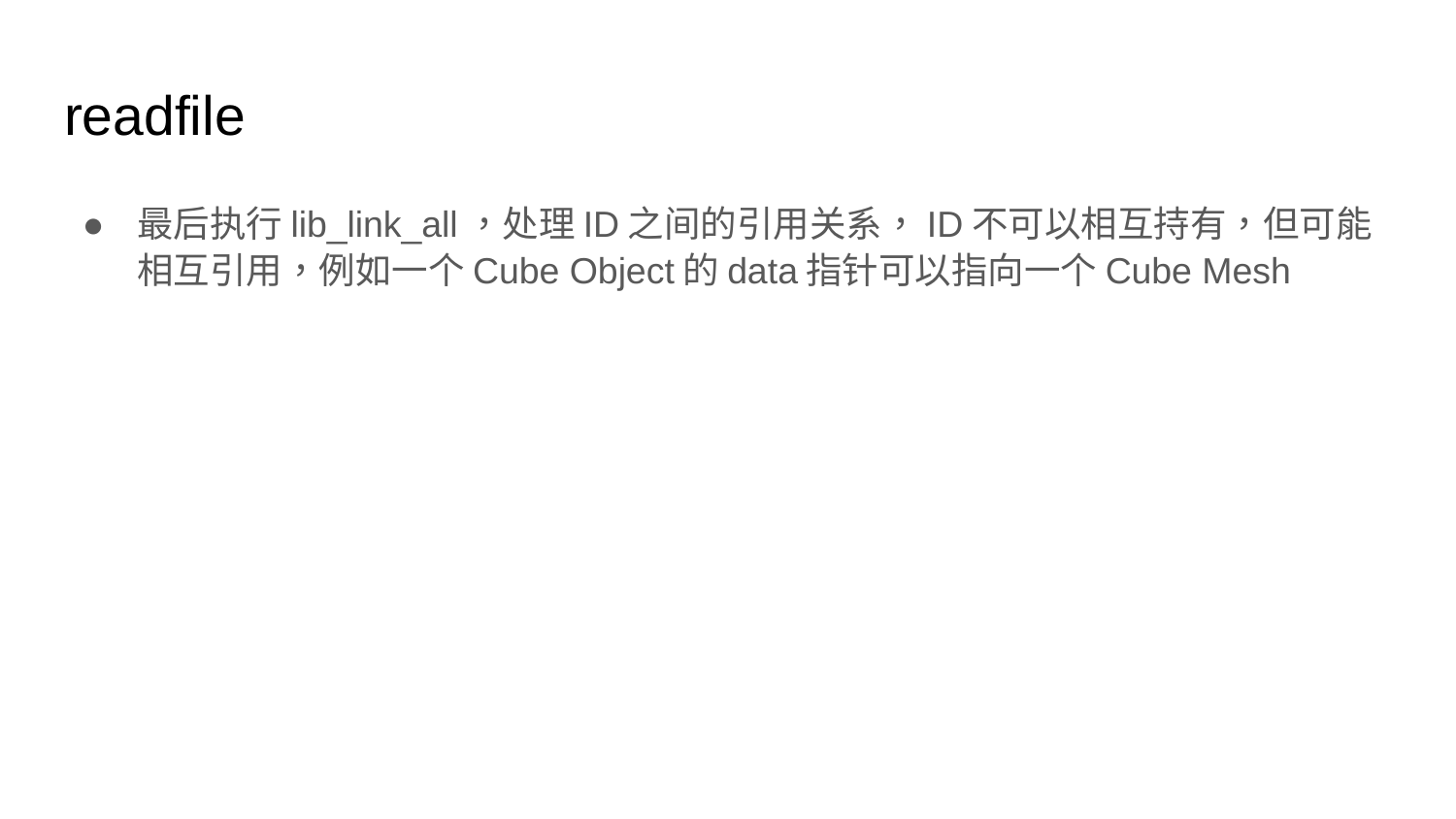

# readfile
最后执行lib_link_all，处理ID之间的引用关系，ID不可以相互持有，但可能相互引用，例如一个Cube Object的data指针可以指向一个Cube Mesh